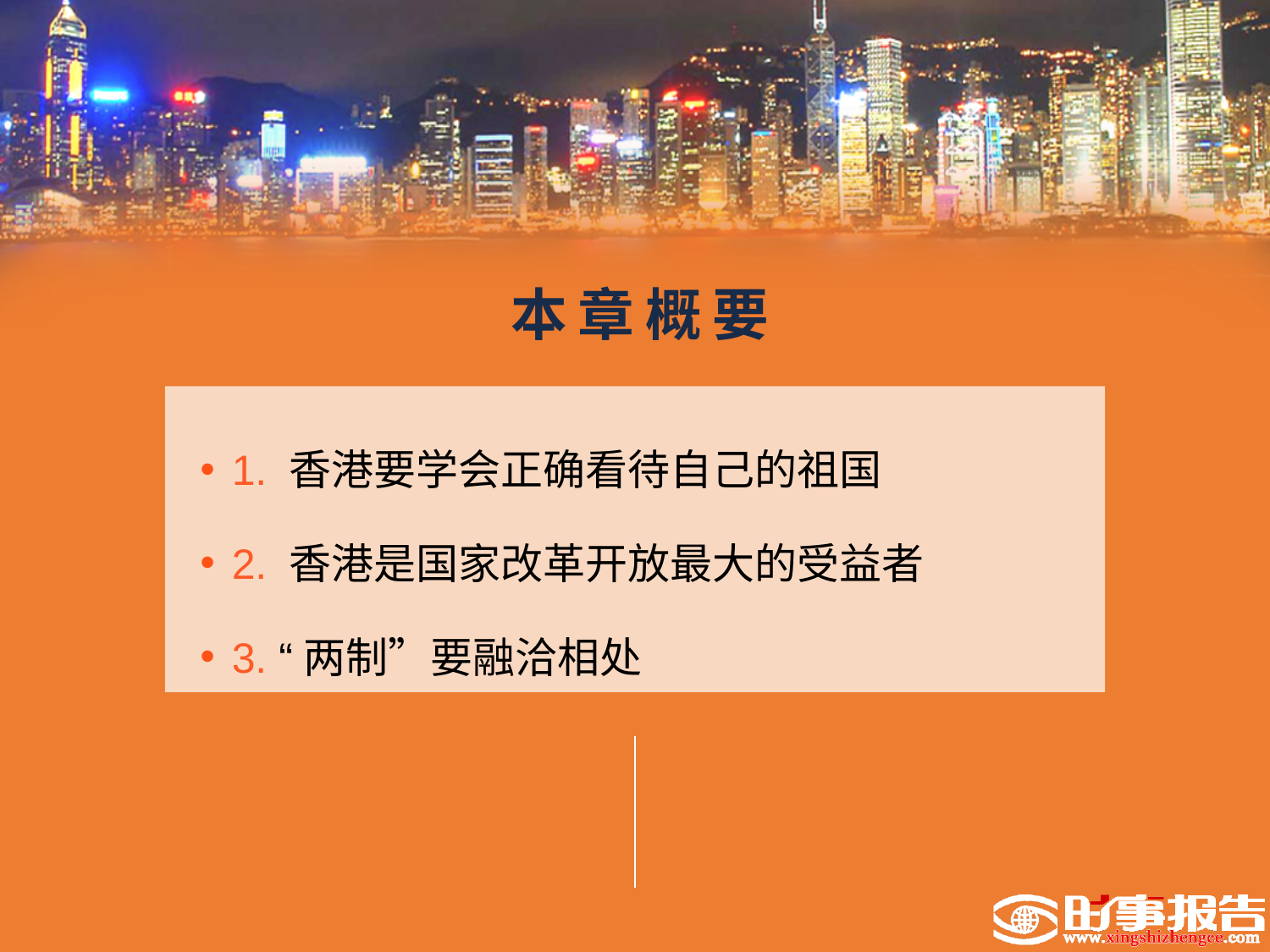

1. 香港要学会正确看待自己的祖国
2. 香港是国家改革开放最大的受益者
3. “两制”要融洽相处